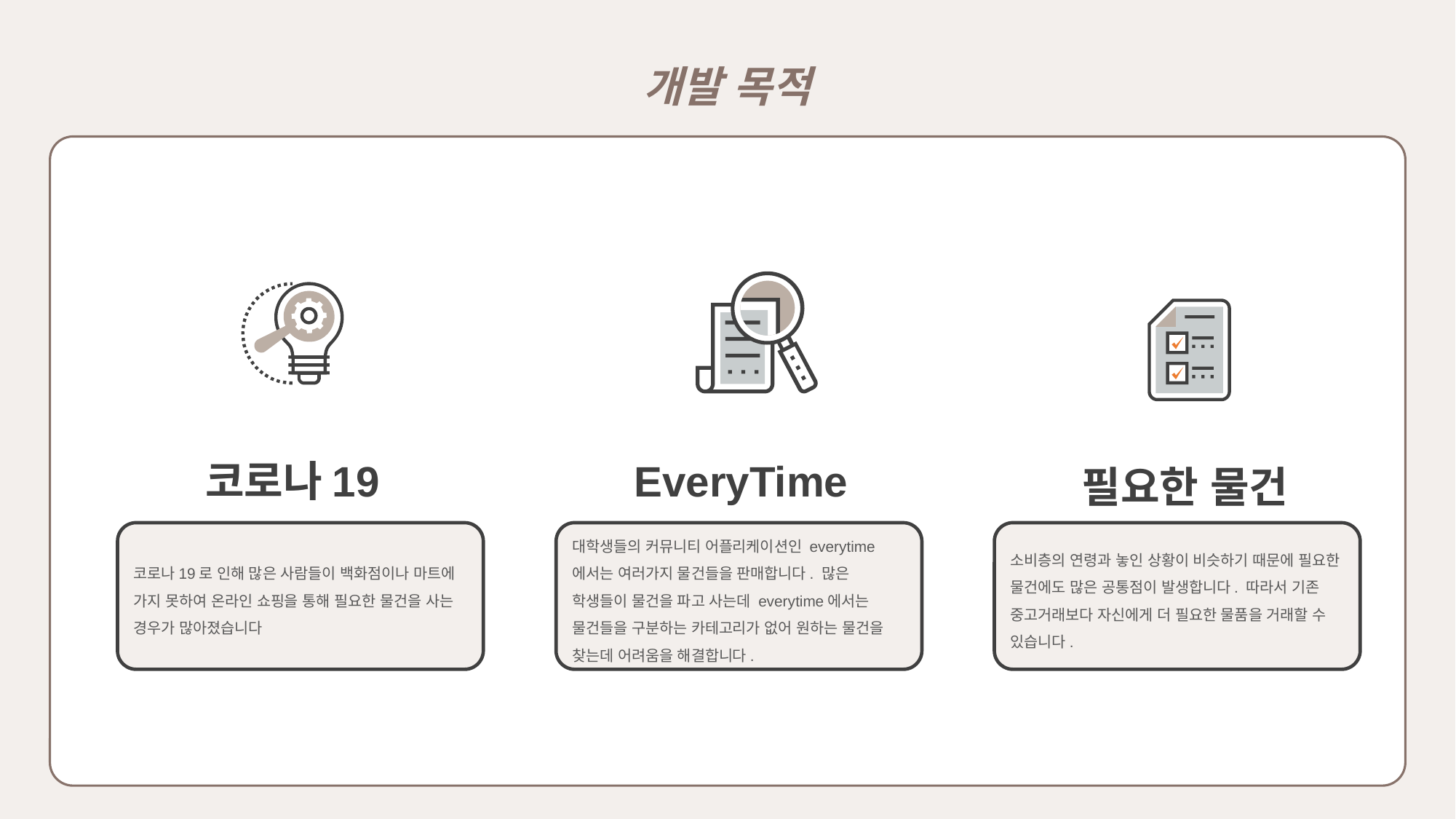

개발 목적

EveryTime
코로나19
필요한 물건
대학생들의 커뮤니티 어플리케이션인 everytime에서는 여러가지 물건들을 판매합니다. 많은 학생들이 물건을 파고 사는데 everytime에서는 물건들을 구분하는 카테고리가 없어 원하는 물건을 찾는데 어려움을 해결합니다.
소비층의 연령과 놓인 상황이 비슷하기 때문에 필요한 물건에도 많은 공통점이 발생합니다. 따라서 기존 중고거래보다 자신에게 더 필요한 물품을 거래할 수 있습니다.
코로나19로 인해 많은 사람들이 백화점이나 마트에 가지 못하여 온라인 쇼핑을 통해 필요한 물건을 사는 경우가 많아졌습니다